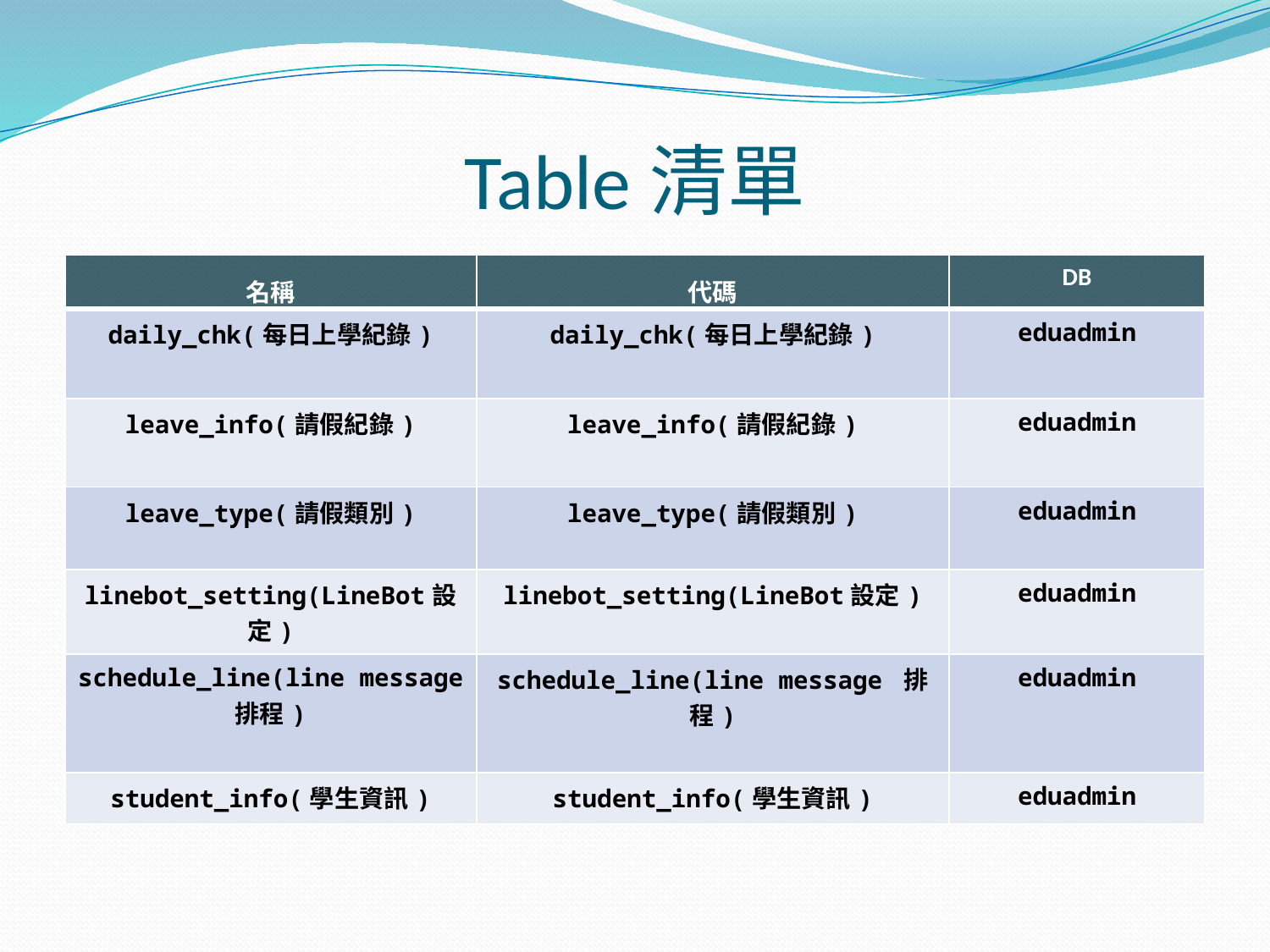

# Table清單
| 名稱 | 代碼 | DB |
| --- | --- | --- |
| daily\_chk(每日上學紀錄) | daily\_chk(每日上學紀錄) | eduadmin |
| leave\_info(請假紀錄) | leave\_info(請假紀錄) | eduadmin |
| leave\_type(請假類別) | leave\_type(請假類別) | eduadmin |
| linebot\_setting(LineBot設定) | linebot\_setting(LineBot設定) | eduadmin |
| schedule\_line(line message 排程) | schedule\_line(line message 排程) | eduadmin |
| student\_info(學生資訊) | student\_info(學生資訊) | eduadmin |